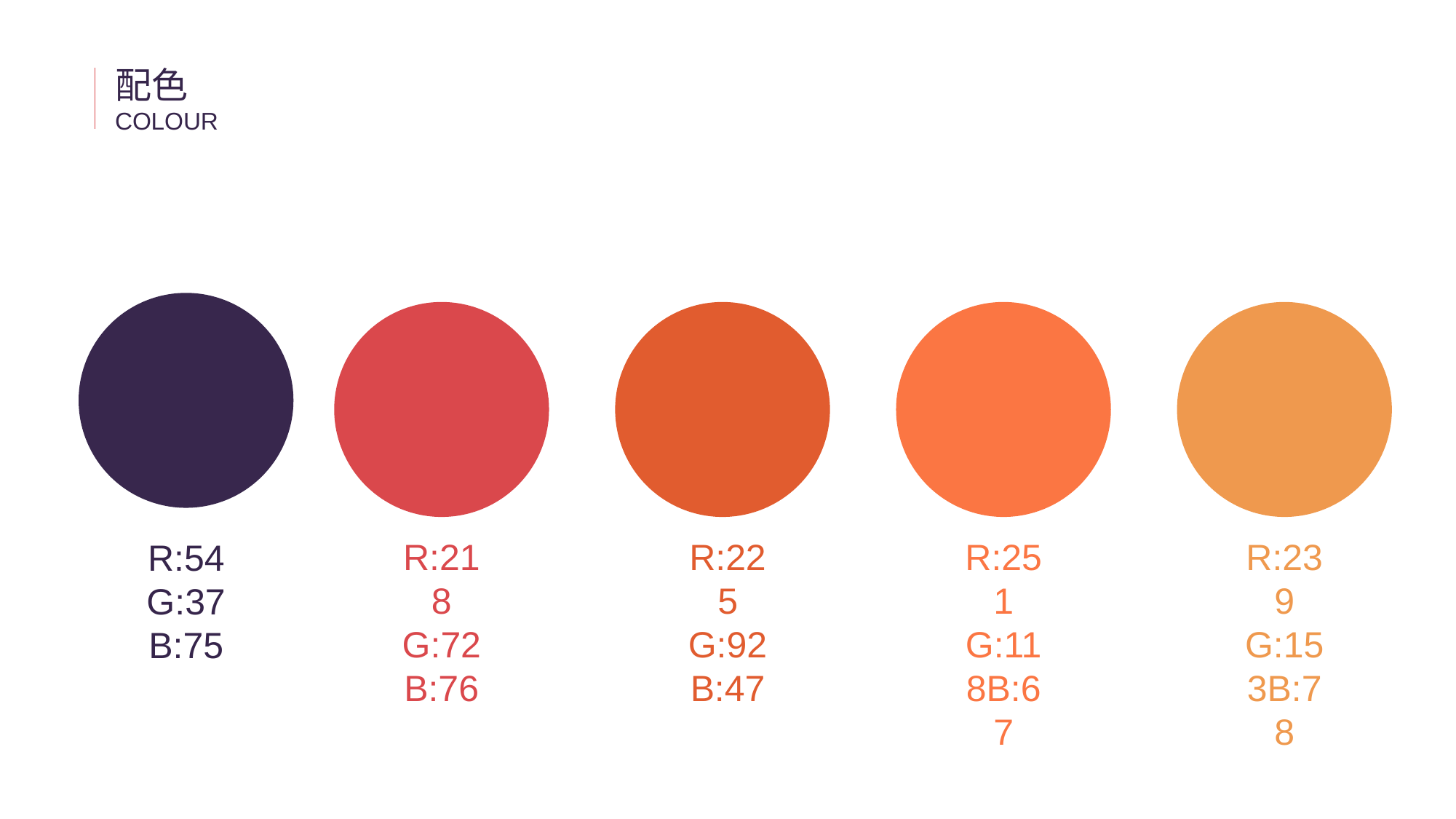

配色
COLOUR

R:218
G:72B:76
R:225
G:92B:47
R:251
G:118B:67
R:239
G:153B:78
R:54
G:37
B:75